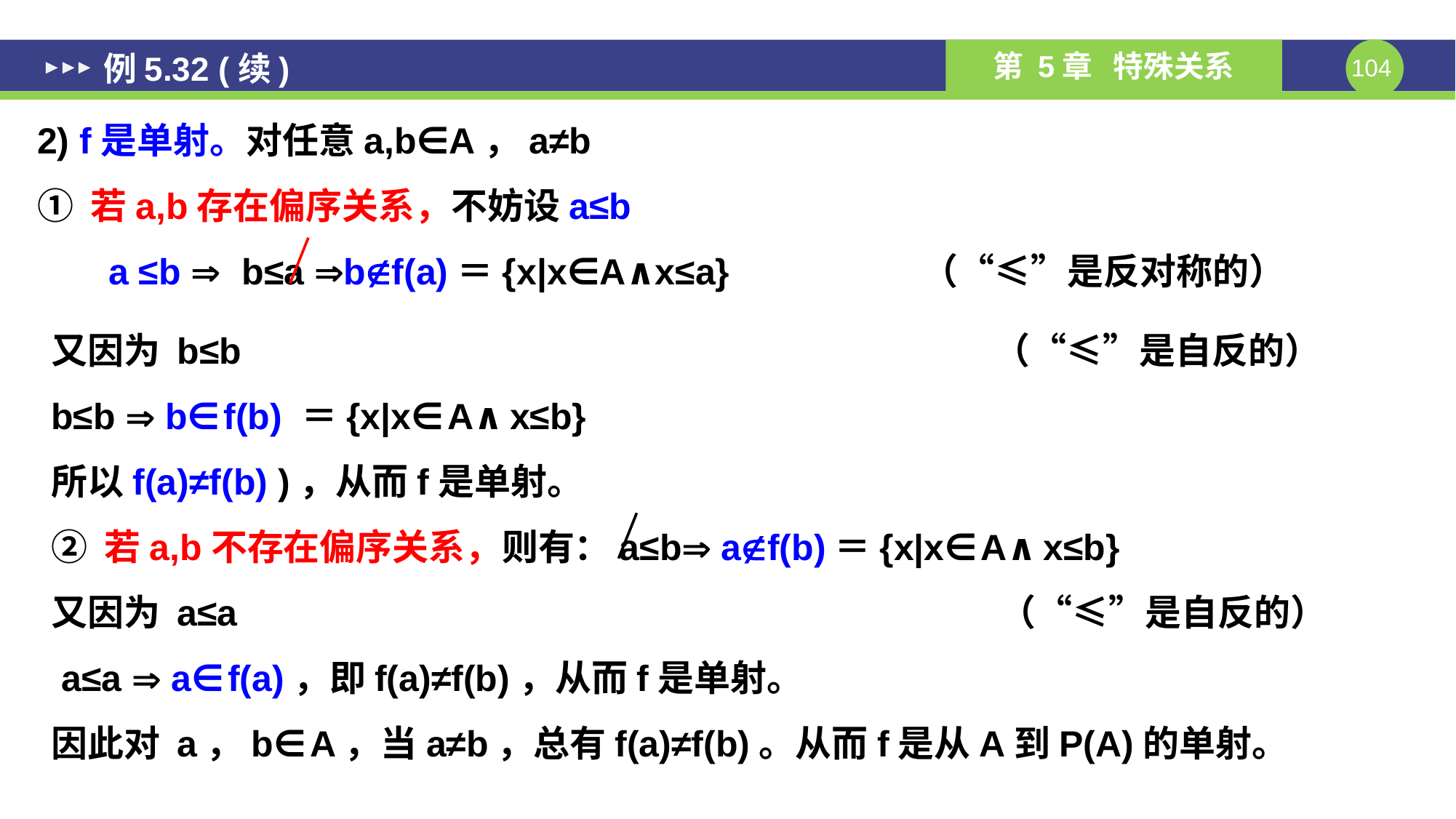

# 例5.32 (续)
2) f是单射。对任意a,b∈A，a≠b
① 若a,b存在偏序关系，不妨设a≤b
       a ≤b ⇒ b≤a ⇒b∉f(a)＝{x|x∈A∧x≤a}                  （“≤”是反对称的）

又因为 b≤b                                                                         （“≤”是自反的）
b≤b ⇒ b∈f(b) ＝{x|x∈A∧x≤b}
所以f(a)≠f(b) )，从而f是单射。
② 若a,b不存在偏序关系，则有：a≤b⇒ a∉f(b)＝{x|x∈A∧x≤b}
又因为 a≤a                                                                          （“≤”是自反的）
 a≤a ⇒ a∈f(a)，即f(a)≠f(b)，从而f是单射。
因此对 a，b∈A，当a≠b，总有f(a)≠f(b)。从而f是从A到P(A)的单射。